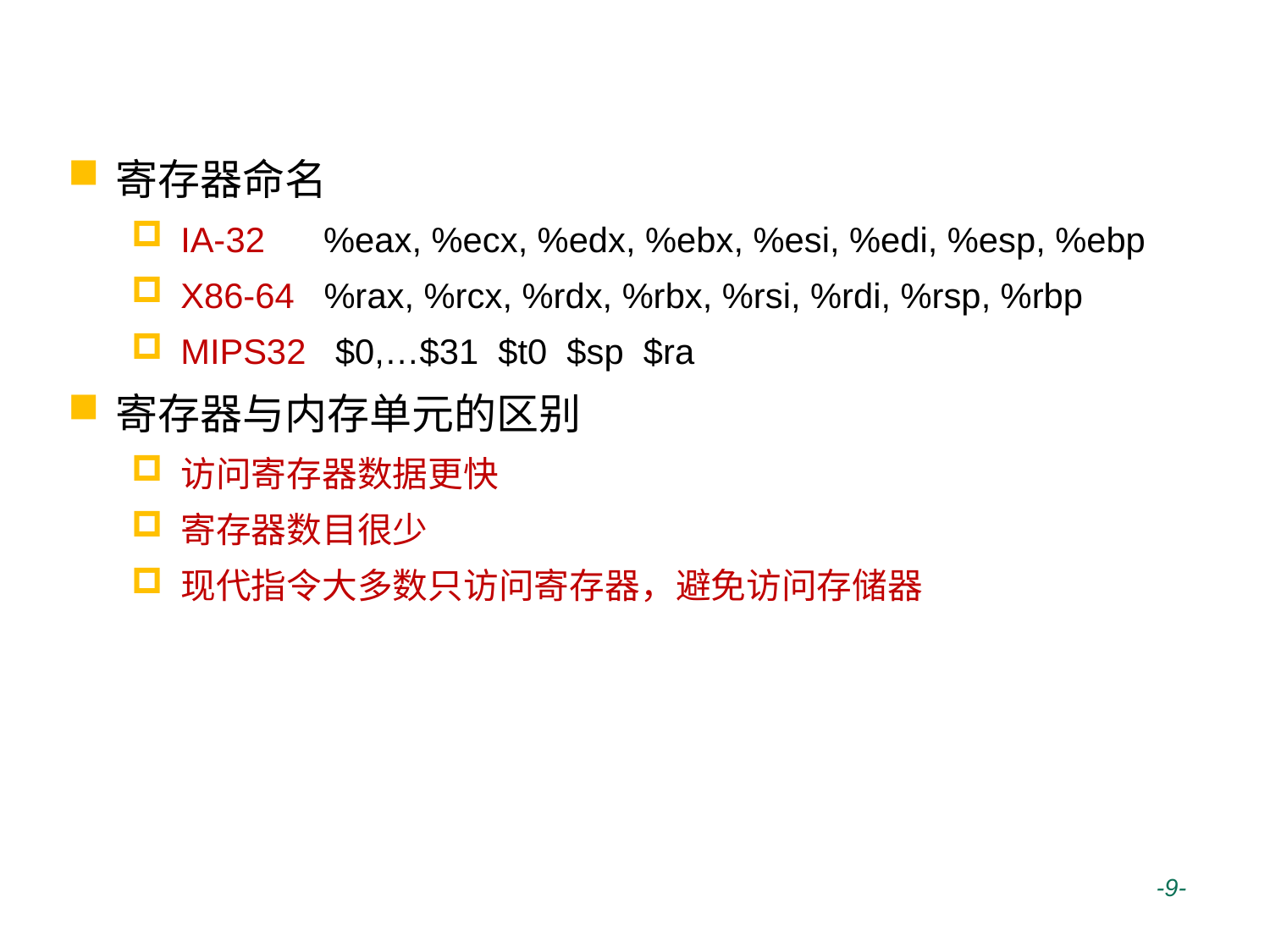

# 寄存器与内存单元
寄存器命名
IA-32      %eax, %ecx, %edx, %ebx, %esi, %edi, %esp, %ebp
X86-64   %rax, %rcx, %rdx, %rbx, %rsi, %rdi, %rsp, %rbp
MIPS32   $0,…$31  $t0  $sp  $ra
寄存器与内存单元的区别
访问寄存器数据更快
寄存器数目很少
现代指令大多数只访问寄存器，避免访问存储器

 -9-